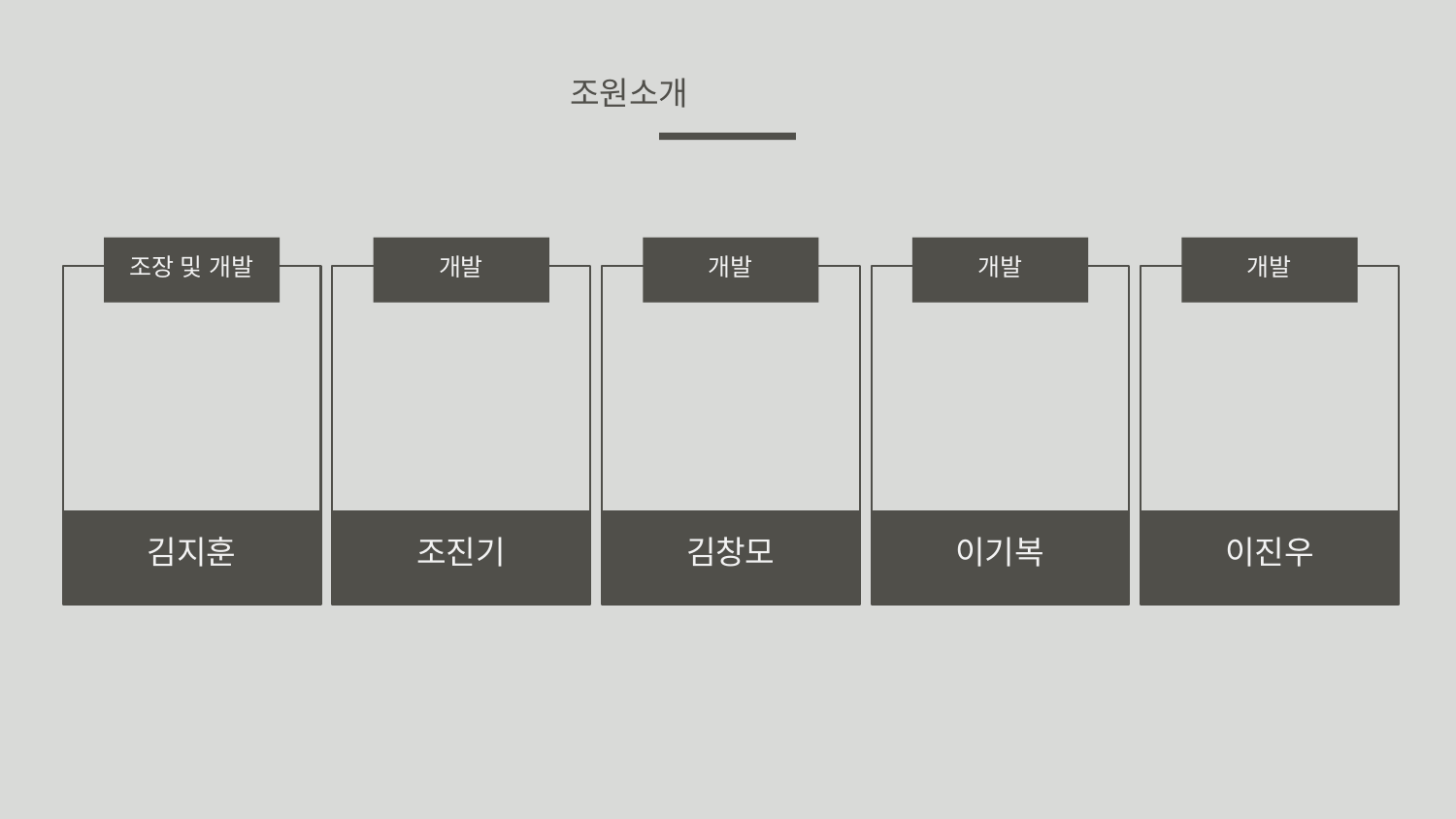

조원소개

조장 및 개발
김지훈

개발
조진기

개발
김창모

개발
이기복

개발
이진우